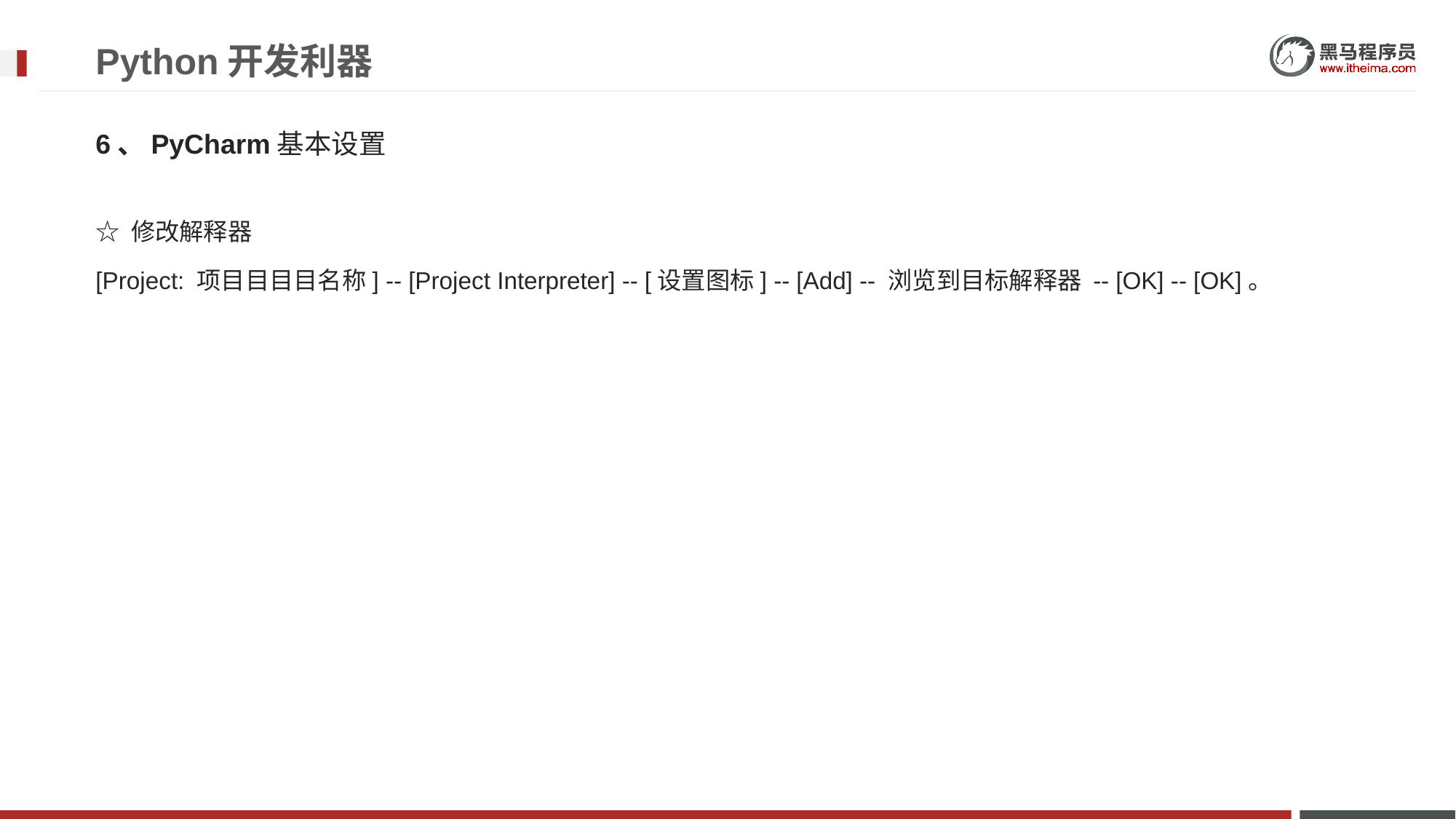

# Python开发利器
6、PyCharm基本设置
☆ 修改解释器
[Project: 项⽬目⽬目名称] -- [Project Interpreter] -- [设置图标] -- [Add] -- 浏览到目标解释器 -- [OK] -- [OK]。